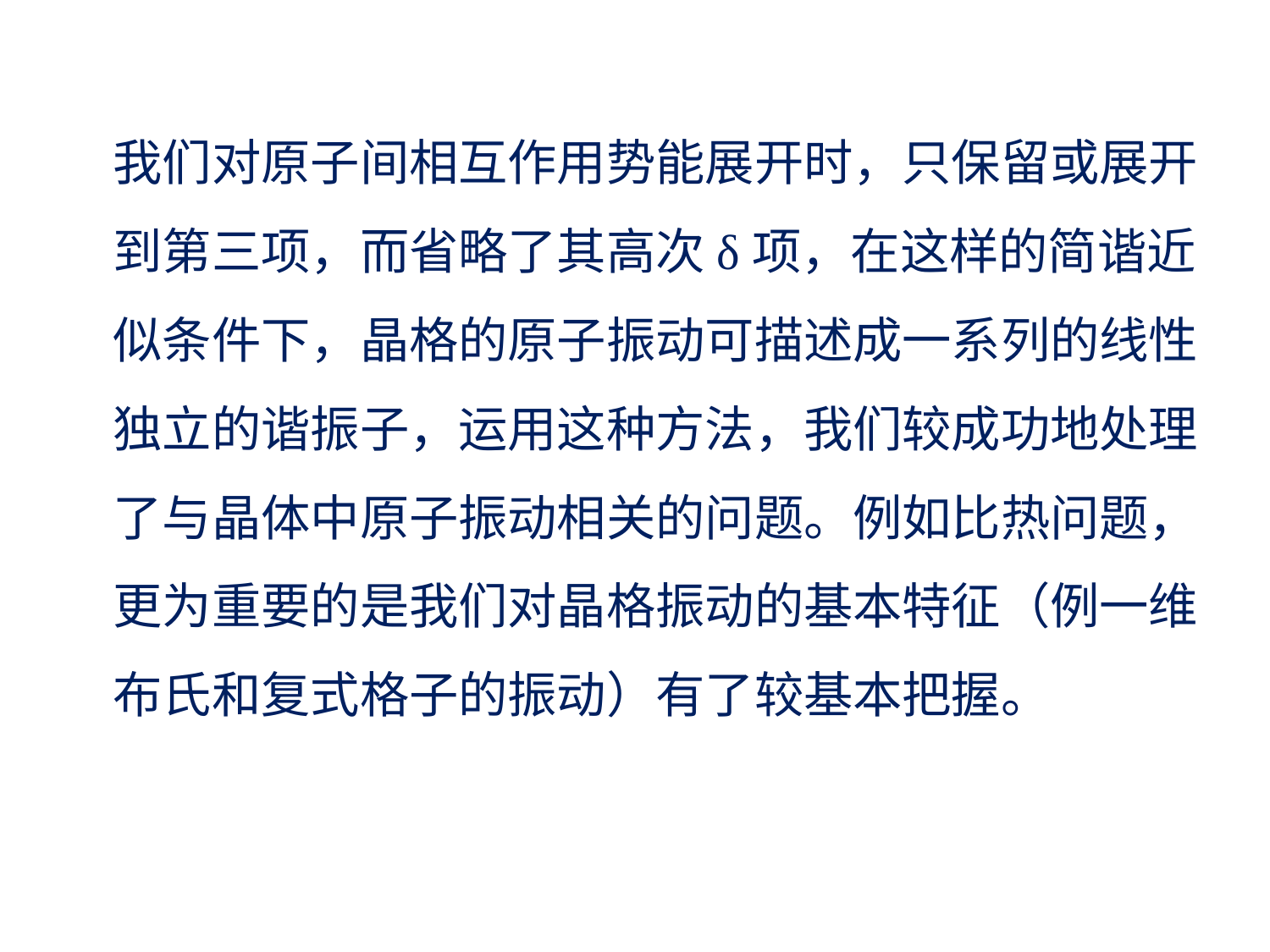

我们对原子间相互作用势能展开时，只保留或展开到第三项，而省略了其高次δ项，在这样的简谐近似条件下，晶格的原子振动可描述成一系列的线性独立的谐振子，运用这种方法，我们较成功地处理了与晶体中原子振动相关的问题。例如比热问题，更为重要的是我们对晶格振动的基本特征（例一维布氏和复式格子的振动）有了较基本把握。